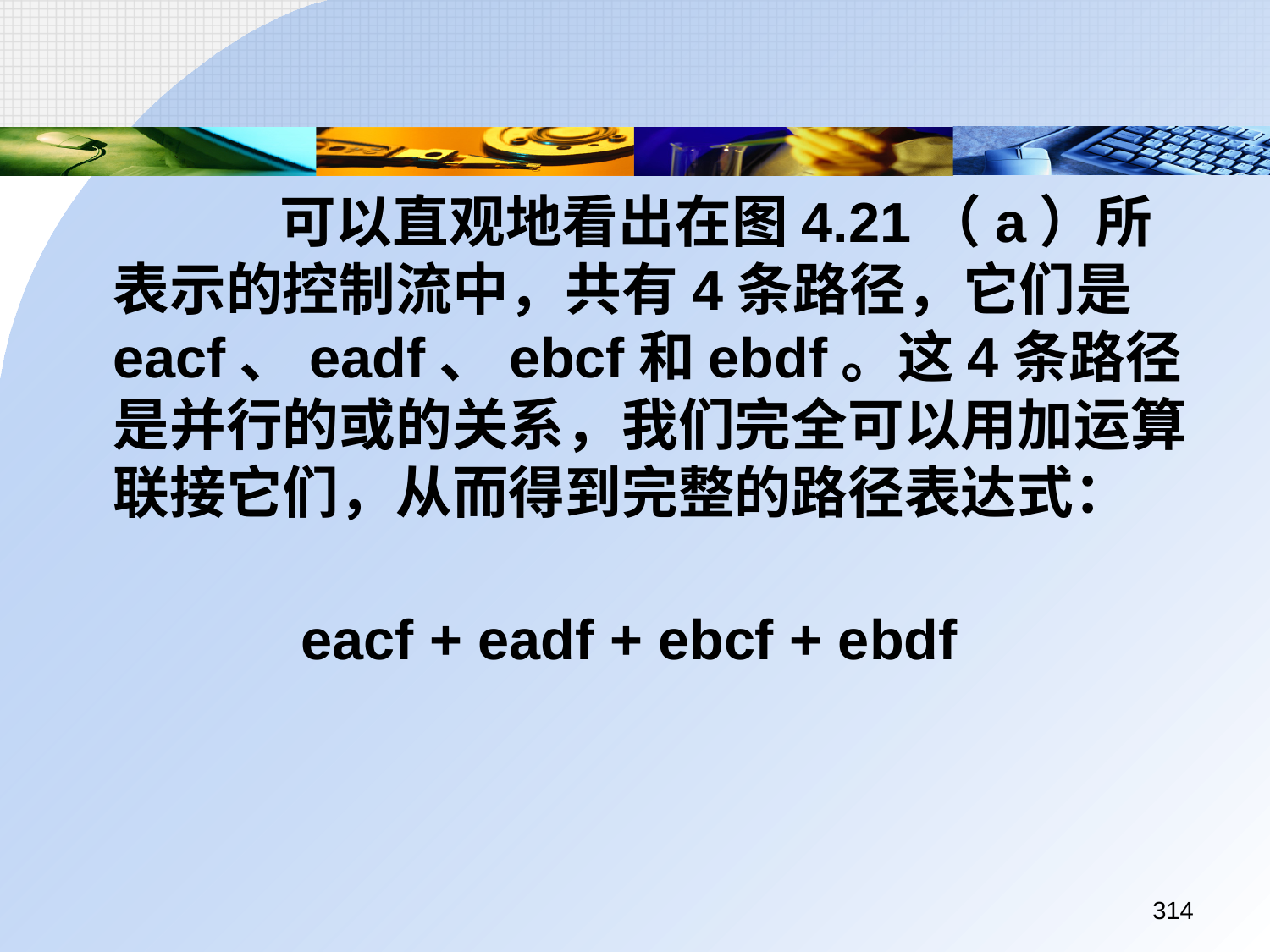

可以直观地看出在图4.21（a）所表示的控制流中，共有4条路径，它们是eacf、eadf、ebcf和ebdf。这4条路径是并行的或的关系，我们完全可以用加运算联接它们，从而得到完整的路径表达式：
eacf + eadf + ebcf + ebdf

314